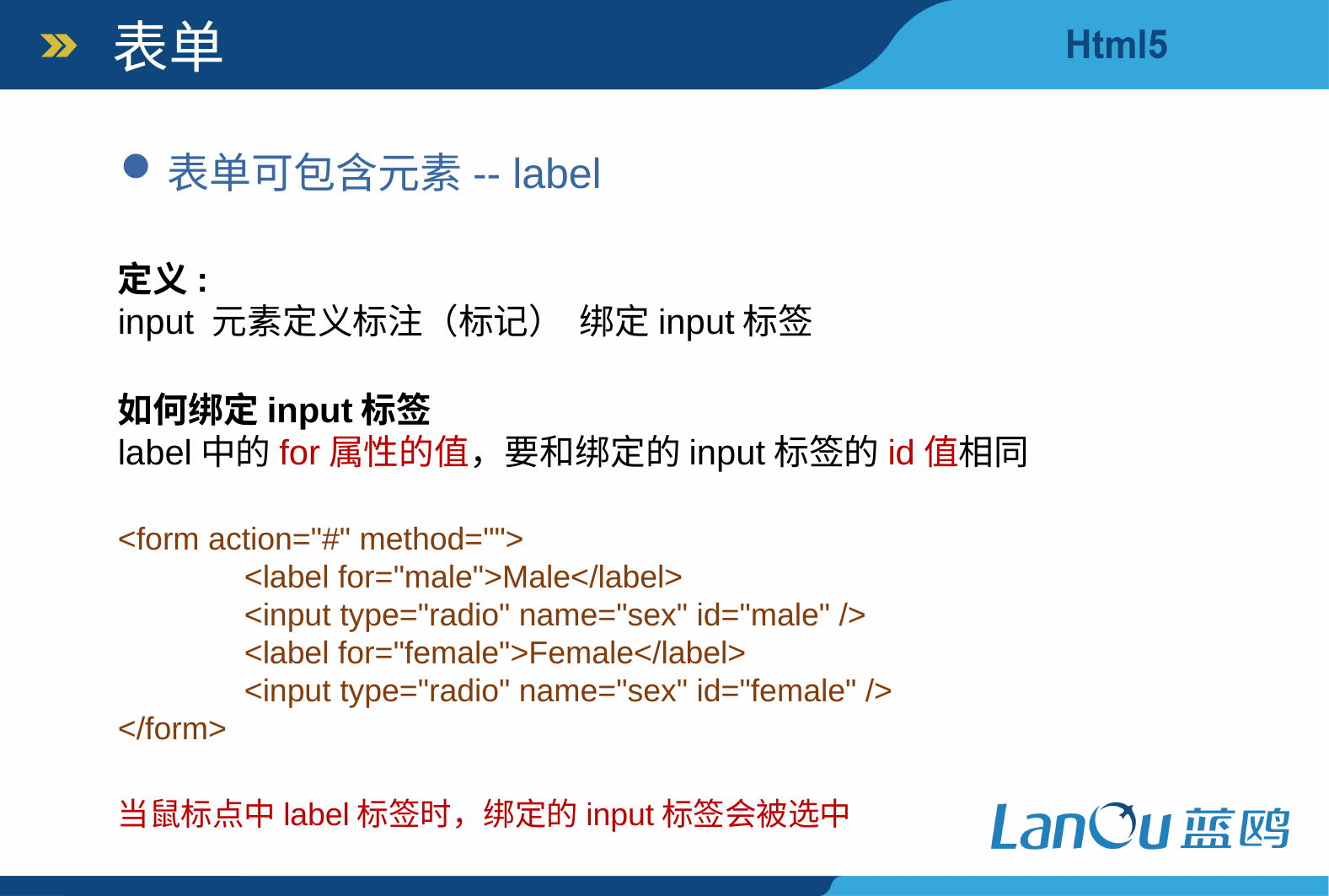

表单
表单可包含元素-- label
定义:
input 元素定义标注（标记）  绑定input标签
如何绑定input标签
label中的for属性的值，要和绑定的input标签的id值相同
<form action="#" method="">
	<label for="male">Male</label>
	<input type="radio" name="sex" id="male" />
	<label for="female">Female</label>
	<input type="radio" name="sex" id="female" />
</form>
当鼠标点中label标签时，绑定的input标签会被选中